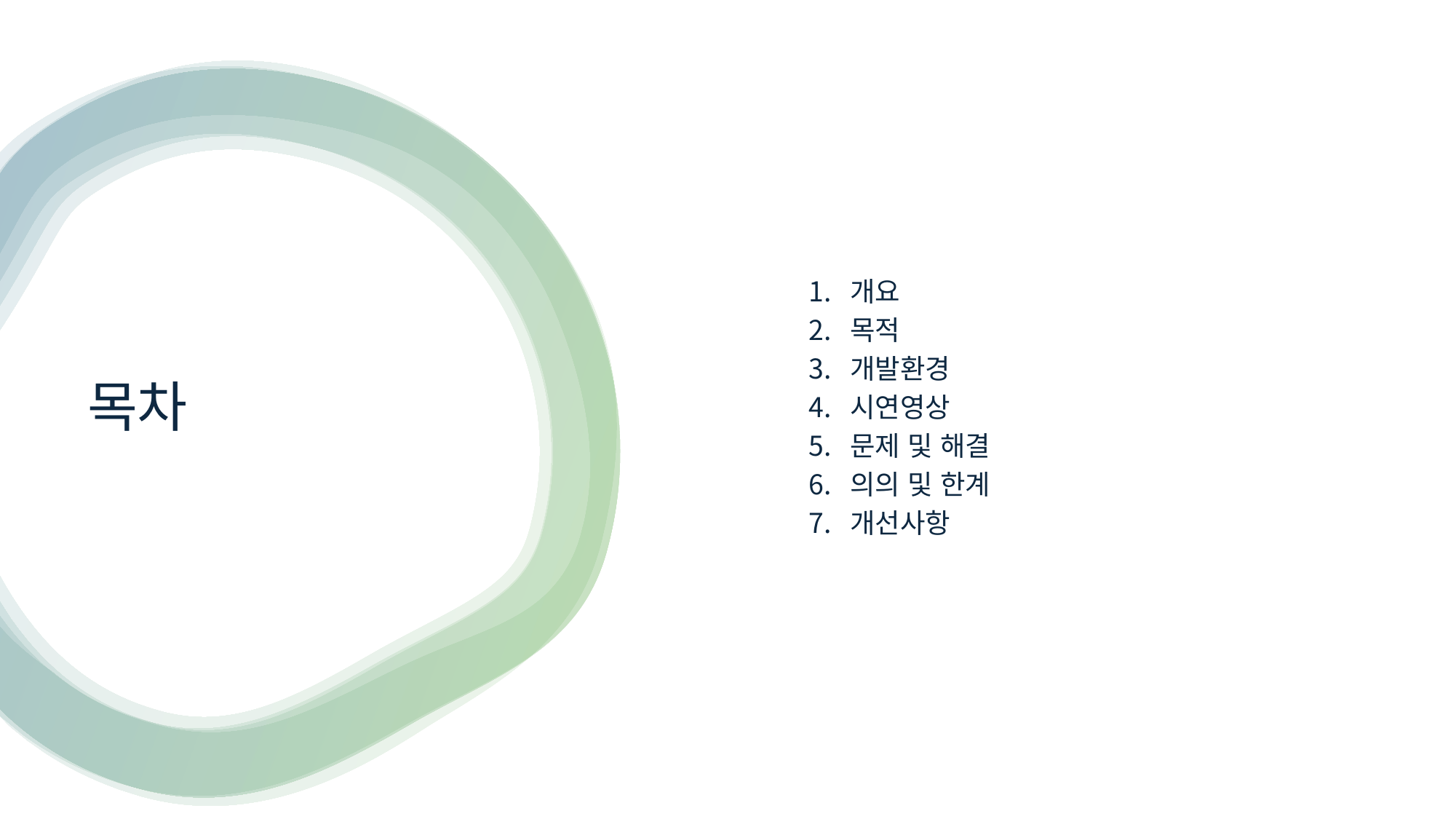

개요
목적
개발환경
시연영상
문제 및 해결
의의 및 한계
개선사항
# 목차